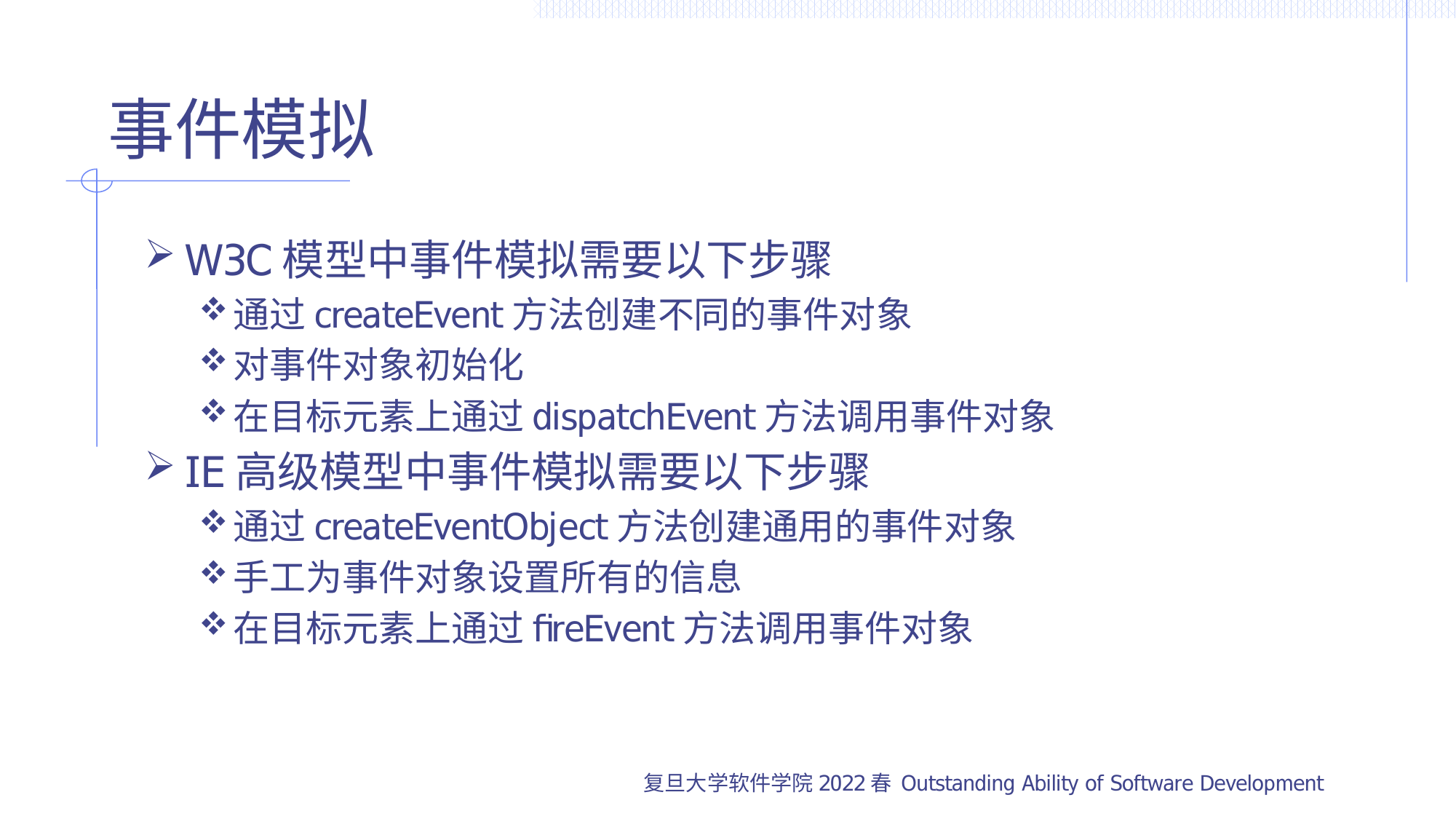

# 事件模拟
W3C模型中事件模拟需要以下步骤
通过createEvent方法创建不同的事件对象
对事件对象初始化
在目标元素上通过dispatchEvent方法调用事件对象
IE高级模型中事件模拟需要以下步骤
通过createEventObject方法创建通用的事件对象
手工为事件对象设置所有的信息
在目标元素上通过fireEvent方法调用事件对象